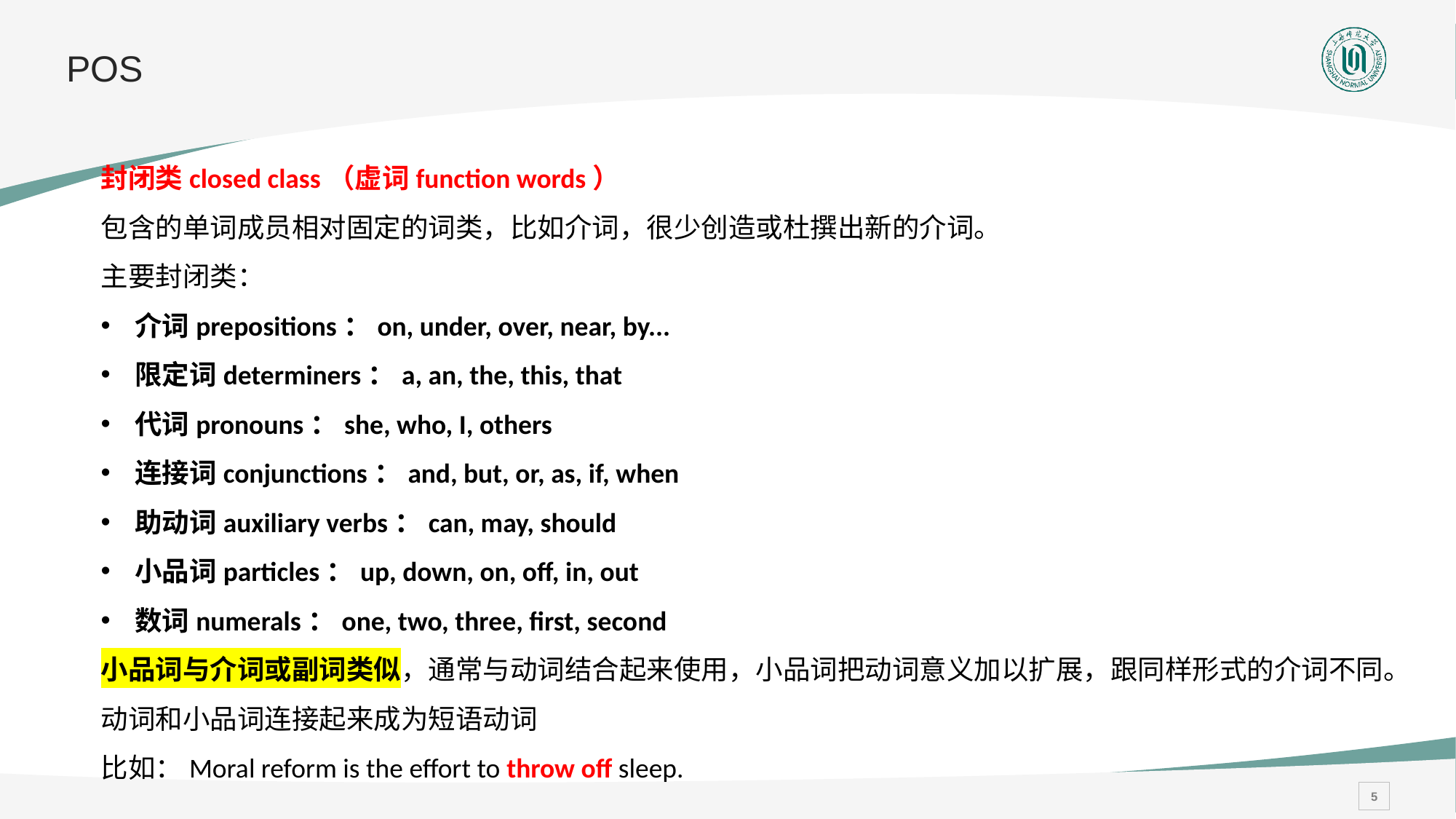

# POS
封闭类closed class（虚词function words）
包含的单词成员相对固定的词类，比如介词，很少创造或杜撰出新的介词。
主要封闭类：
介词prepositions：on, under, over, near, by...
限定词determiners：a, an, the, this, that
代词pronouns：she, who, I, others
连接词conjunctions：and, but, or, as, if, when
助动词auxiliary verbs：can, may, should
小品词particles：up, down, on, off, in, out
数词numerals：one, two, three, first, second
小品词与介词或副词类似，通常与动词结合起来使用，小品词把动词意义加以扩展，跟同样形式的介词不同。
动词和小品词连接起来成为短语动词
比如：Moral reform is the effort to throw off sleep.